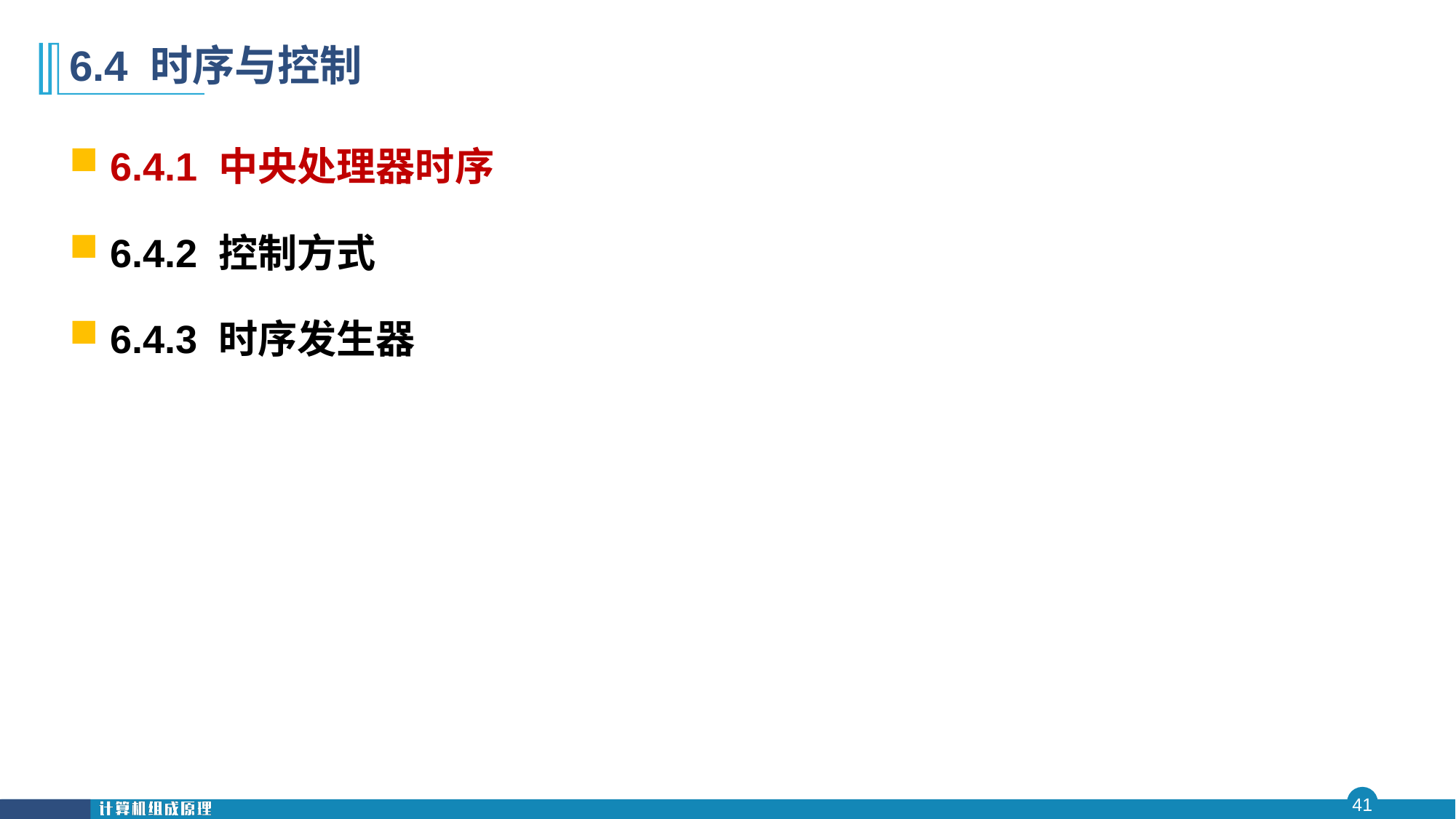

# 6.4 时序与控制
6.4.1 中央处理器时序
6.4.2 控制方式
6.4.3 时序发生器